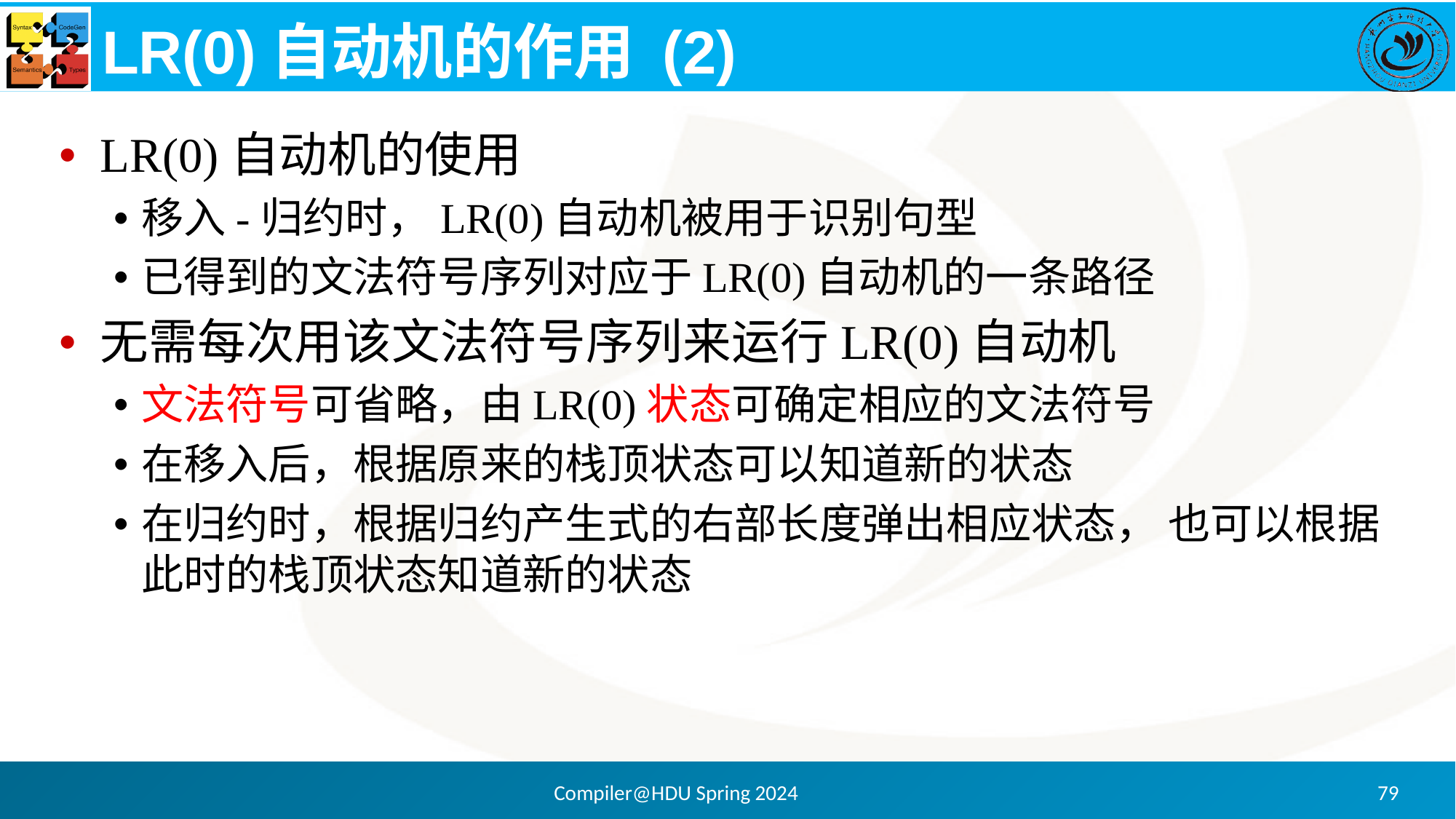

# LR(0)自动机的作用 (2)
LR(0)自动机的使用
移入-归约时，LR(0)自动机被用于识别句型
已得到的文法符号序列对应于LR(0)自动机的一条路径
无需每次用该文法符号序列来运行LR(0)自动机
文法符号可省略，由LR(0)状态可确定相应的文法符号
在移入后，根据原来的栈顶状态可以知道新的状态
在归约时，根据归约产生式的右部长度弹出相应状态， 也可以根据此时的栈顶状态知道新的状态
Compiler@HDU Spring 2024
79